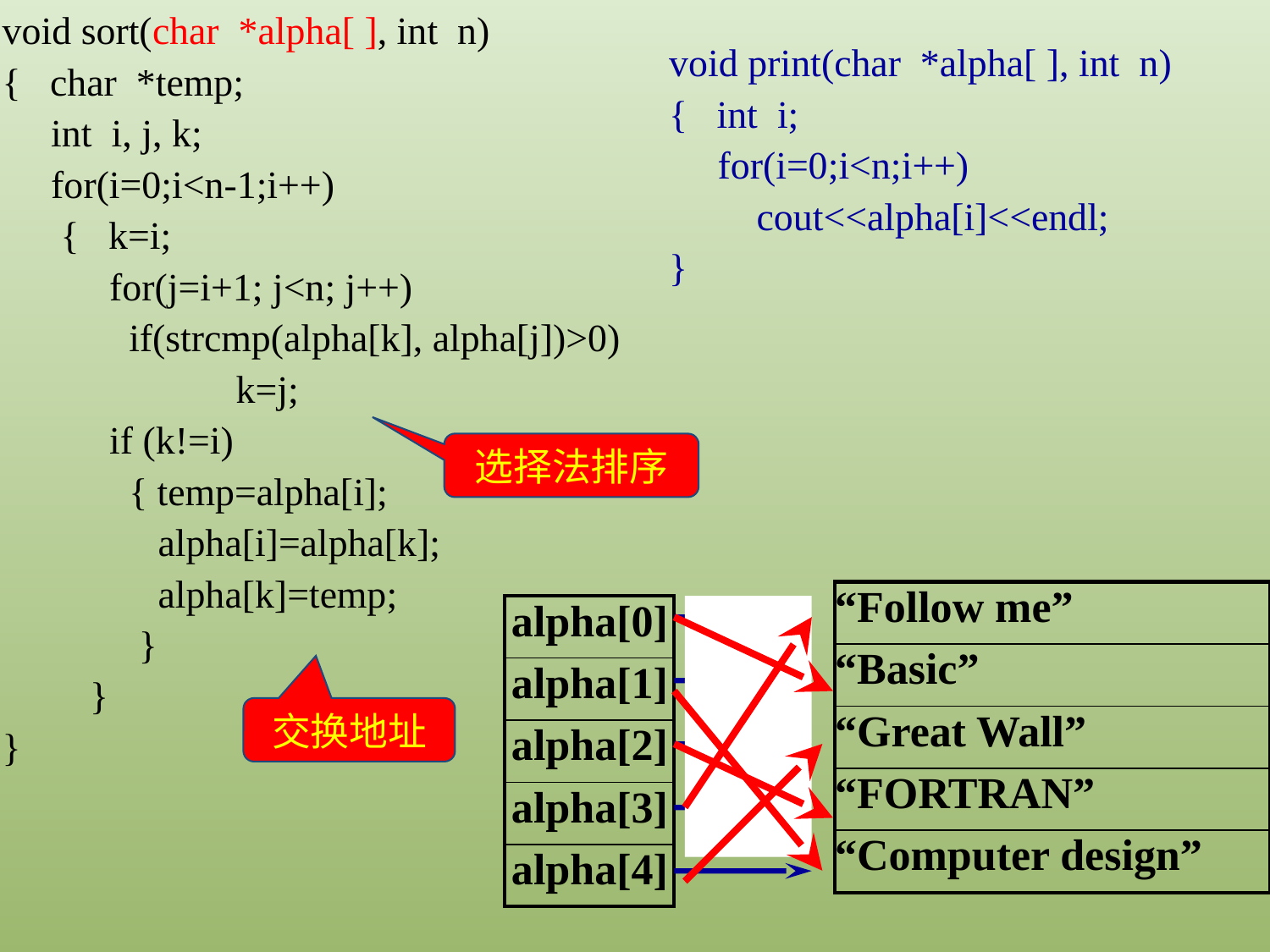

void sort(char  *alpha[ ], int  n)
{   char  *temp;
     int  i, j, k;
     for(i=0;i<n-1;i++)
      {   k=i;
           for(j=i+1; j<n; j++)
             if(strcmp(alpha[k], alpha[j])>0)
                        k=j;
           if (k!=i)
             { temp=alpha[i];
                alpha[i]=alpha[k];
                alpha[k]=temp;
              }
         }
}
void print(char  *alpha[ ], int  n)
{   int  i;
     for(i=0;i<n;i++)
         cout<<alpha[i]<<endl;
}
选择法排序
| “Follow me” |
| --- |
| “Basic” |
| “Great Wall” |
| “FORTRAN” |
| “Computer design” |
| alpha[0] |
| --- |
| alpha[1] |
| alpha[2] |
| alpha[3] |
| alpha[4] |

交换地址
514